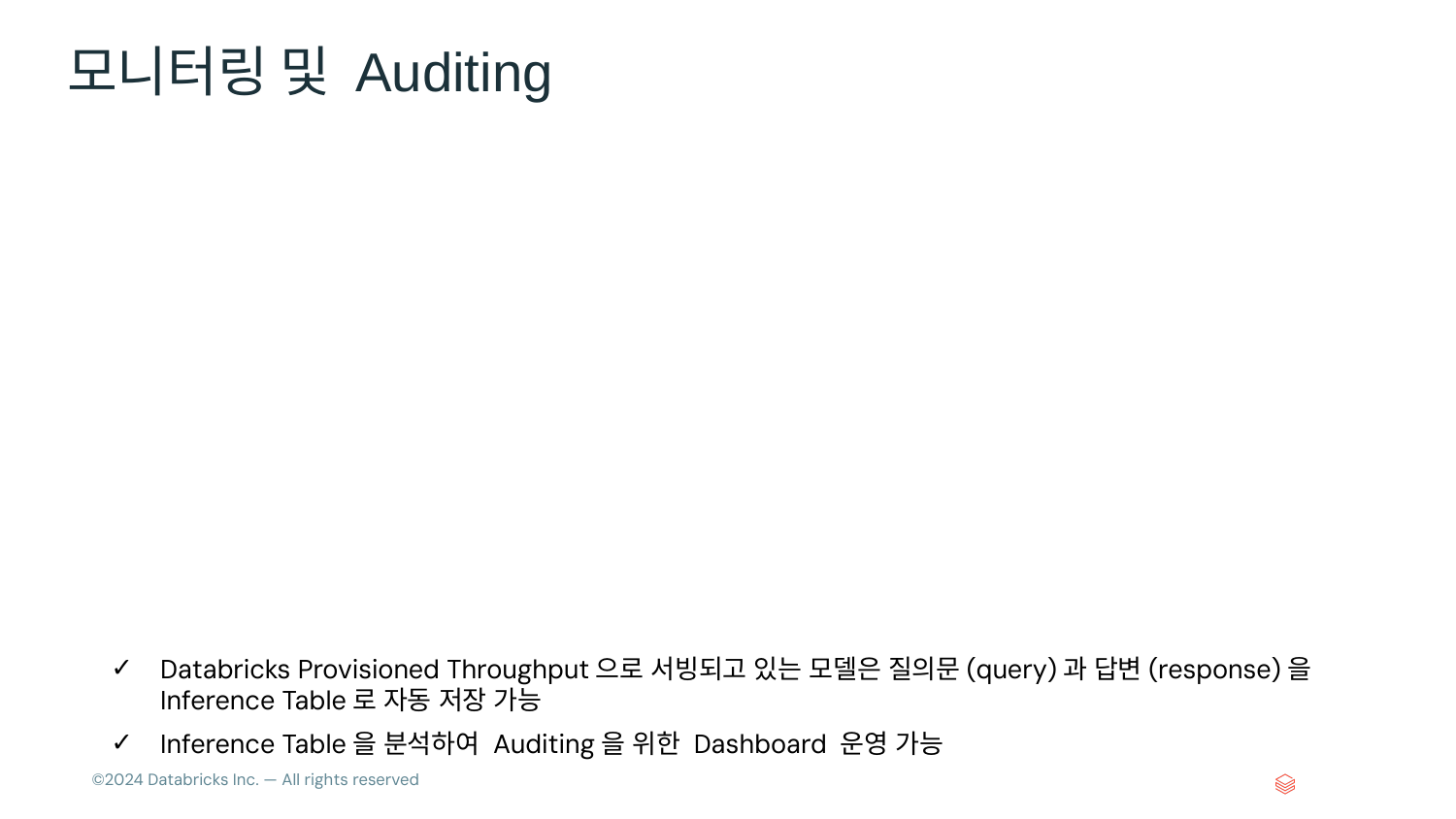

# 모니터링 및 Auditing

Databricks Provisioned Throughput으로 서빙되고 있는 모델은 질의문(query)과 답변(response)을 Inference Table로 자동 저장 가능
Inference Table을 분석하여 Auditing을 위한 Dashboard 운영 가능